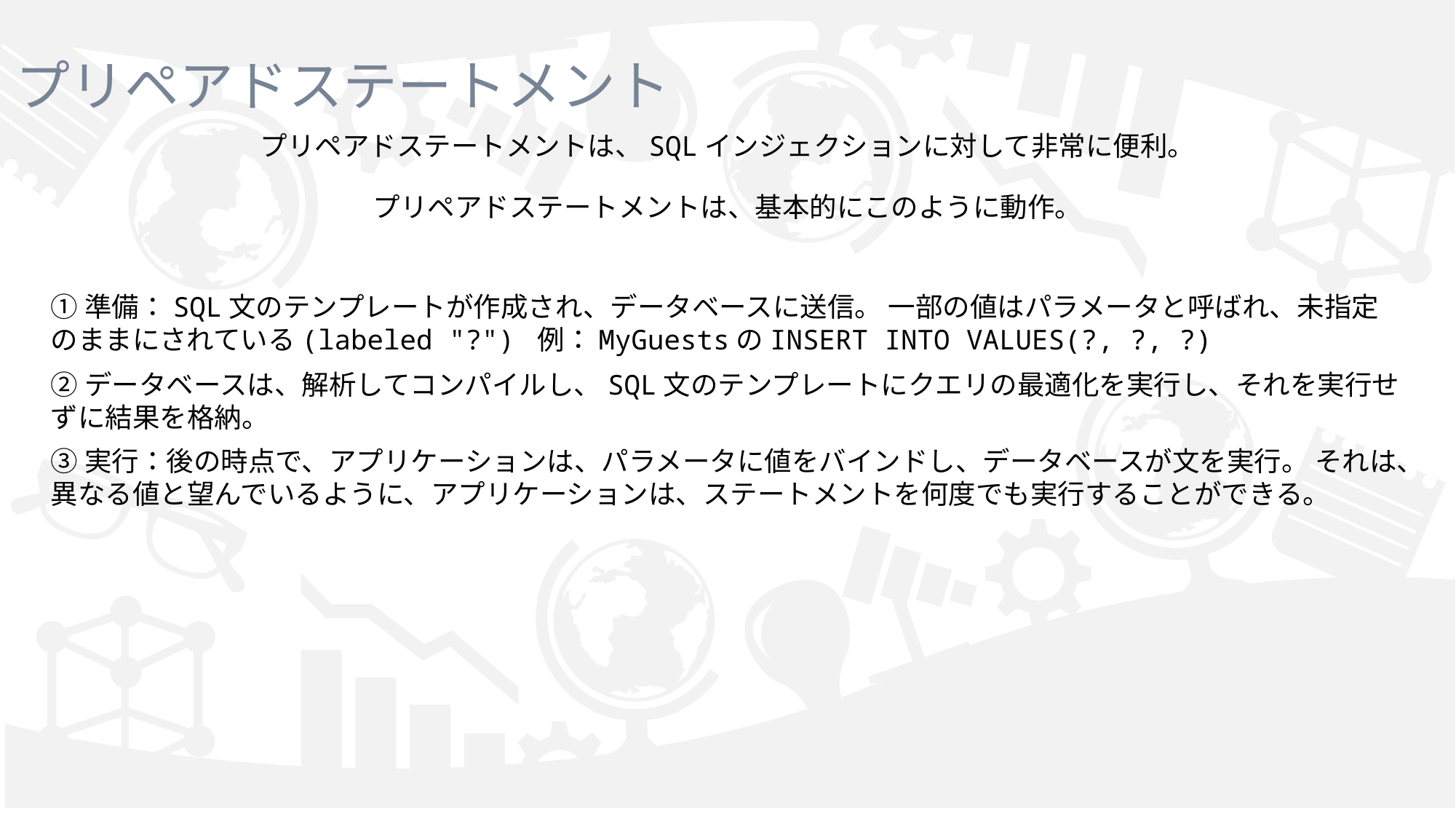

# プリペアドステートメント
プリペアドステートメントは、SQLインジェクションに対して非常に便利。
プリペアドステートメントは、基本的にこのように動作。
①準備：SQL文のテンプレートが作成され、データベースに送信。 一部の値はパラメータと呼ばれ、未指定のままにされている(labeled "?") 例：MyGuestsのINSERT INTO VALUES(?, ?, ?)
②データベースは、解析してコンパイルし、SQL文のテンプレートにクエリの最適化を実行し、それを実行せずに結果を格納。
③実行：後の時点で、アプリケーションは、パラメータに値をバインドし、データベースが文を実行。 それは、異なる値と望んでいるように、アプリケーションは、ステートメントを何度でも実行することができる。